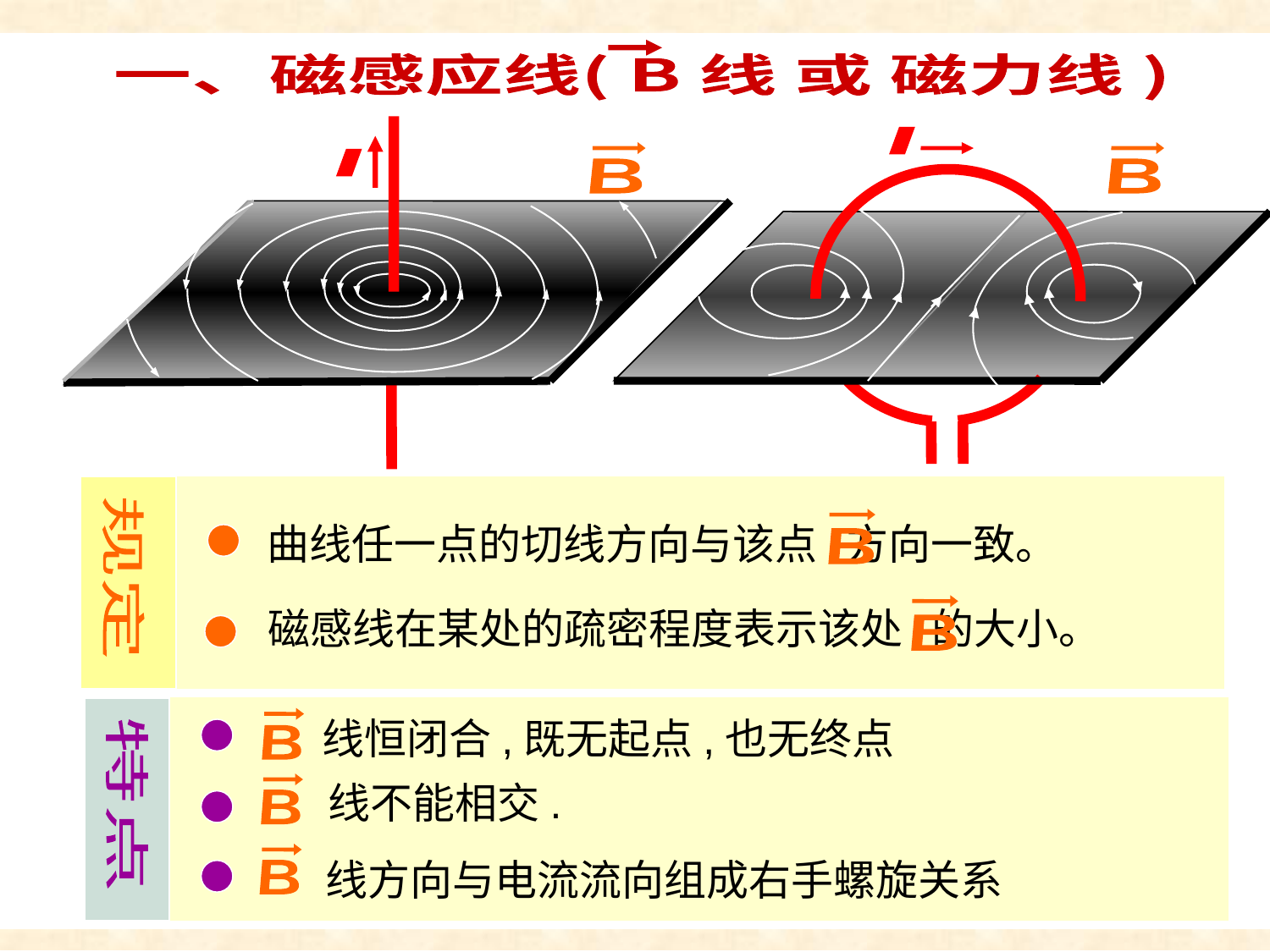

磁感应线

一、磁感应线( B 线 或 磁力线 )

I
I

B

B

规定
曲线任一点的切线方向与该点   方向一致。

B

磁感线在某处的疏密程度表示该处   的大小。

B

线恒闭合,既无起点,也无终点

B

线不能相交.

B

特点
线方向与电流流向组成右手螺旋关系

B